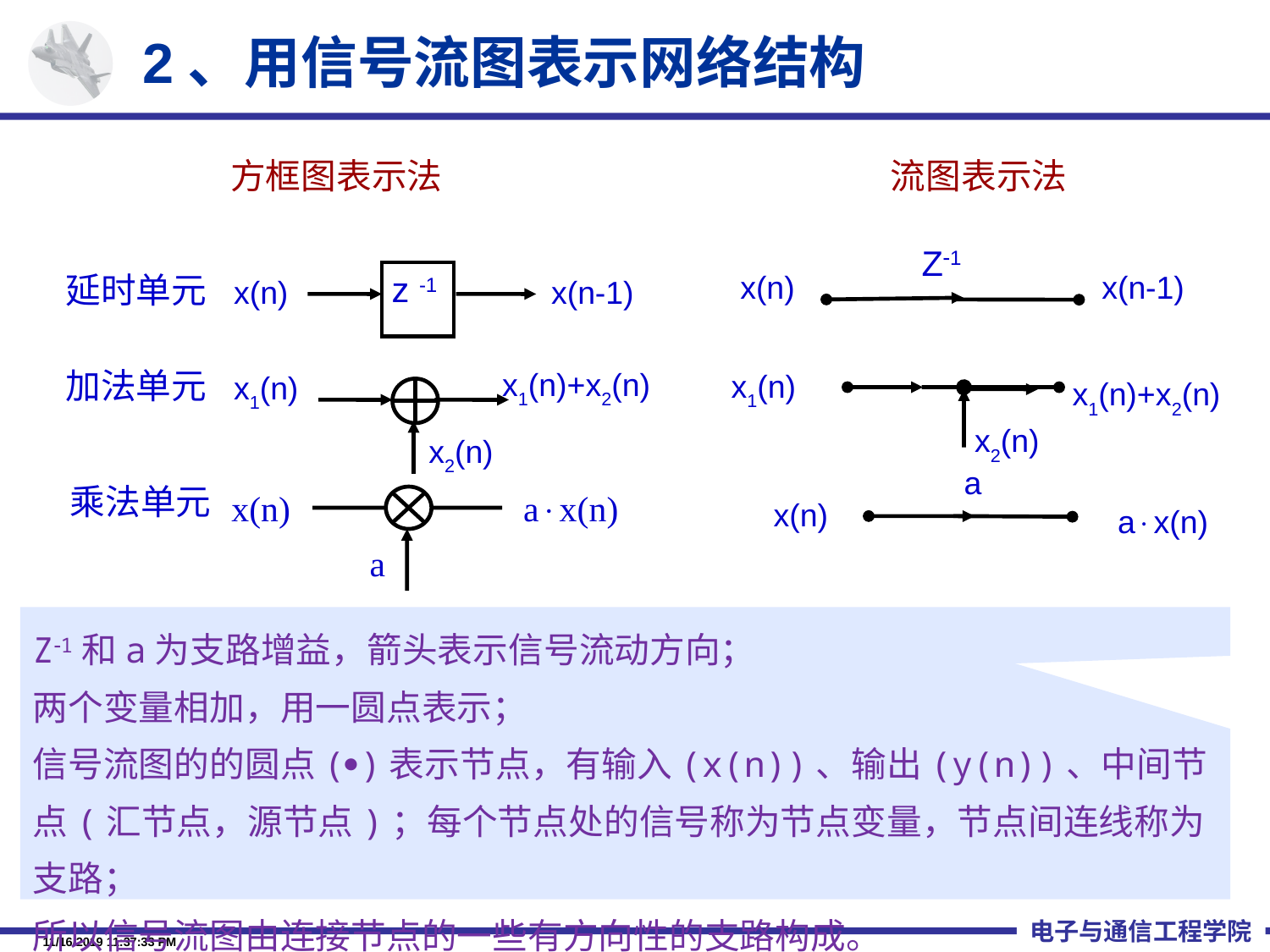

2、用信号流图表示网络结构
方框图表示法
流图表示法
Z−1

x(n)

x(n-1)

延时单元
 z -1
x(n)
x(n-1)

加法单元
x1(n)+x2(n)

x2(n)
x1(n)

x1(n)

x2(n)
a
x(n)

a⋅x(n)

乘法单元
x1(n)+x2(n)
x(n)

a⋅x(n)

a

Z−1和a为支路增益，箭头表示信号流动方向；
两个变量相加，用一圆点表示；
信号流图的的圆点(•)表示节点，有输入(x(n))、输出(y(n))、中间节点(汇节点，源节点)；每个节点处的信号称为节点变量，节点间连线称为支路；
所以信号流图由连接节点的一些有方向性的支路构成。